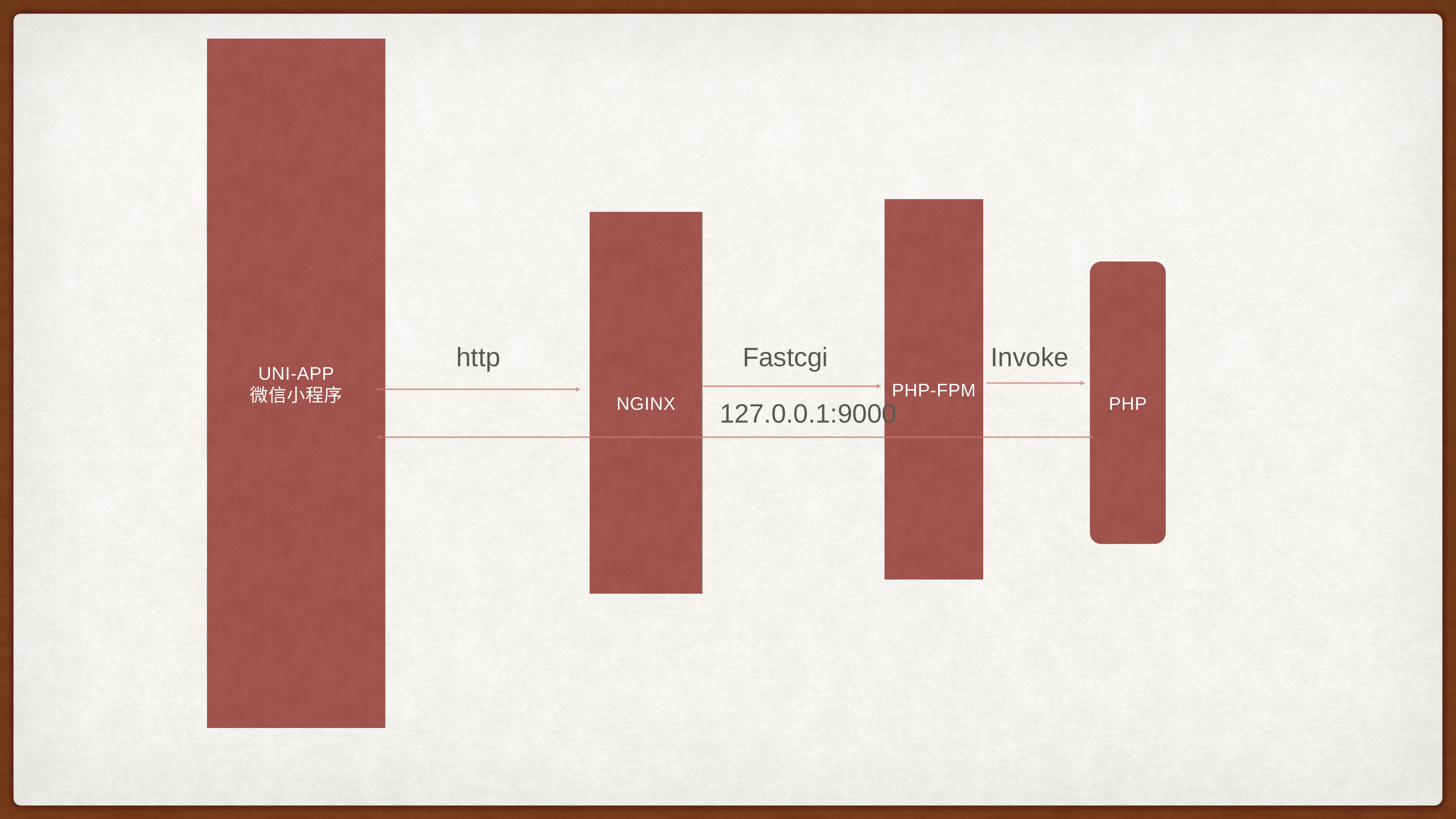

Uni-app
微信小程序
Php-fpm
Nginx
Php
http
Fastcgi
Invoke

127.0.0.1:9000